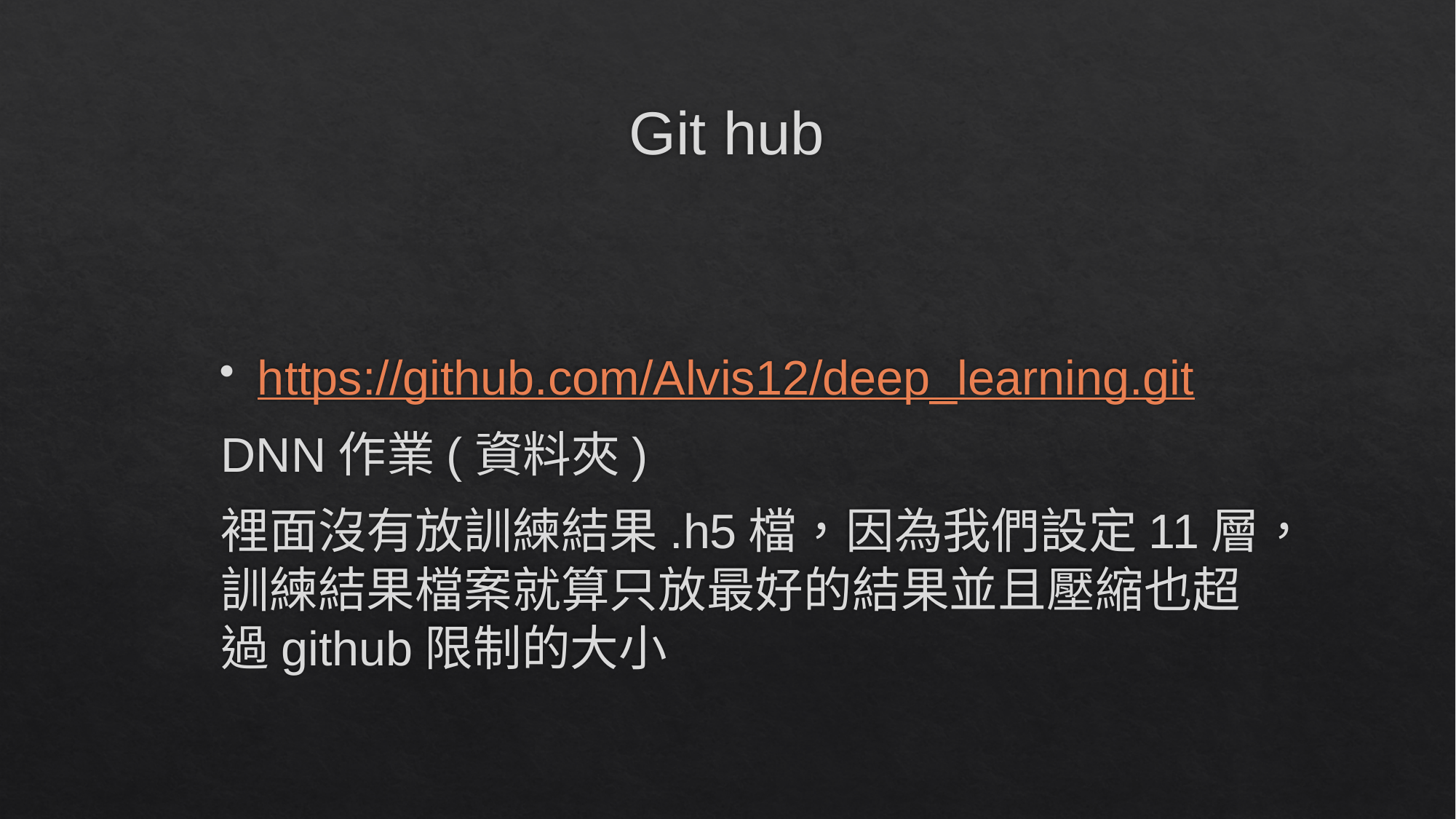

# Git hub
https://github.com/Alvis12/deep_learning.git
DNN作業(資料夾)
裡面沒有放訓練結果.h5檔，因為我們設定11層，訓練結果檔案就算只放最好的結果並且壓縮也超過github限制的大小